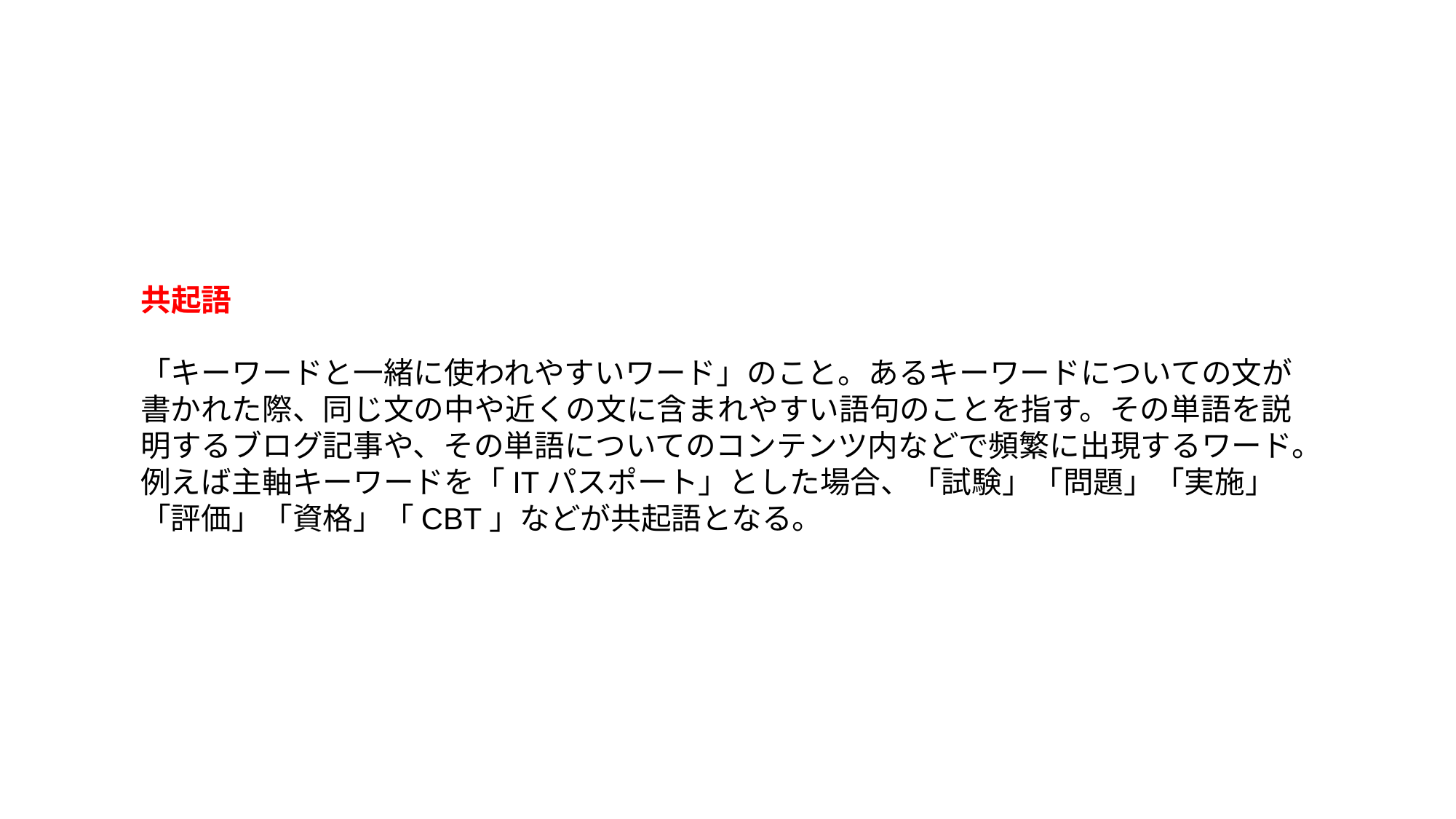

共起語

「キーワードと一緒に使われやすいワード」のこと。あるキーワードについての文が書かれた際、同じ文の中や近くの文に含まれやすい語句のことを指す。その単語を説明するブログ記事や、その単語についてのコンテンツ内などで頻繁に出現するワード。例えば主軸キーワードを「ITパスポート」とした場合、「試験」「問題」「実施」「評価」「資格」「CBT」などが共起語となる。